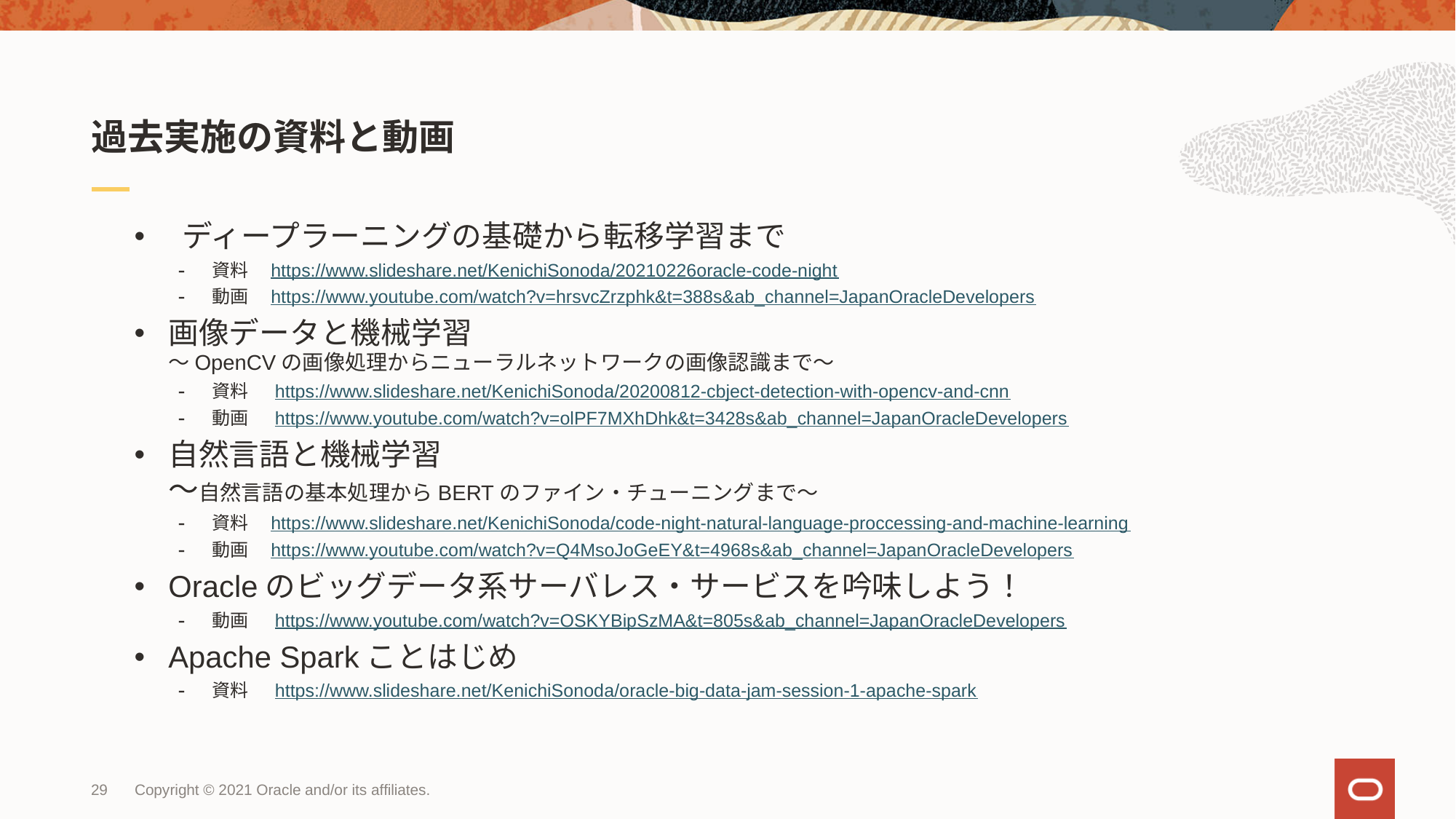

# 過去実施の資料と動画
 ディープラーニングの基礎から転移学習まで
資料　https://www.slideshare.net/KenichiSonoda/20210226oracle-code-night
動画　https://www.youtube.com/watch?v=hrsvcZrzphk&t=388s&ab_channel=JapanOracleDevelopers
画像データと機械学習
～OpenCVの画像処理からニューラルネットワークの画像認識まで～
資料　 https://www.slideshare.net/KenichiSonoda/20200812-cbject-detection-with-opencv-and-cnn
動画　 https://www.youtube.com/watch?v=olPF7MXhDhk&t=3428s&ab_channel=JapanOracleDevelopers
自然言語と機械学習
～自然言語の基本処理からBERTのファイン・チューニングまで～
資料　https://www.slideshare.net/KenichiSonoda/code-night-natural-language-proccessing-and-machine-learning
動画　https://www.youtube.com/watch?v=Q4MsoJoGeEY&t=4968s&ab_channel=JapanOracleDevelopers
Oracleのビッグデータ系サーバレス・サービスを吟味しよう！
動画　 https://www.youtube.com/watch?v=OSKYBipSzMA&t=805s&ab_channel=JapanOracleDevelopers
Apache Sparkことはじめ
資料　 https://www.slideshare.net/KenichiSonoda/oracle-big-data-jam-session-1-apache-spark
29
Copyright © 2021 Oracle and/or its affiliates.